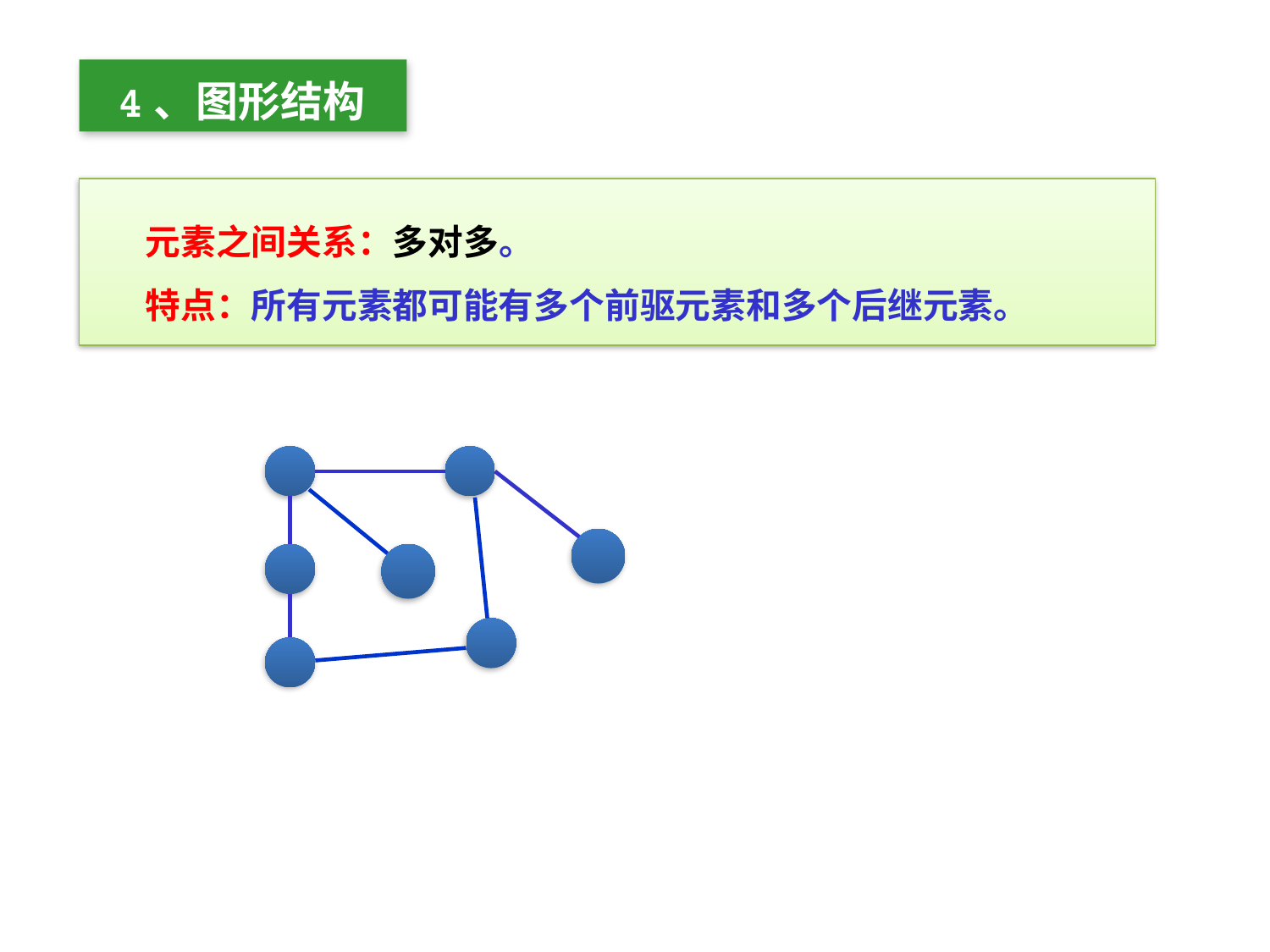

4、图形结构
 元素之间关系：多对多。
 特点：所有元素都可能有多个前驱元素和多个后继元素。